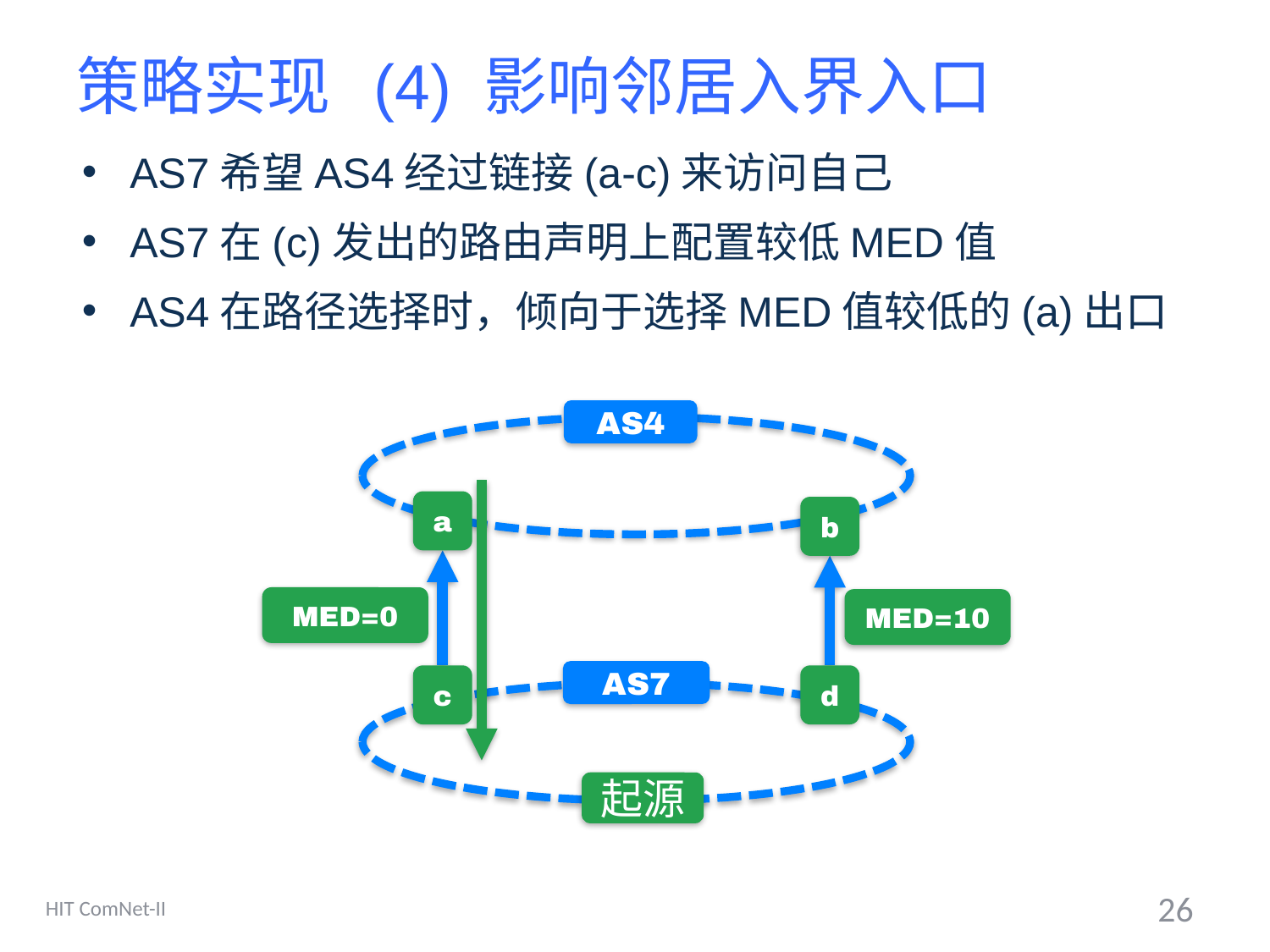

# 策略实现  (4) 影响邻居入界入口
AS7希望AS4经过链接(a-c)来访问自己
AS7在(c)发出的路由声明上配置较低MED值
AS4在路径选择时，倾向于选择MED值较低的(a)出口
AS4

a
b
MED=0
MED=10
AS7

c
d
起源
HIT ComNet-II
26